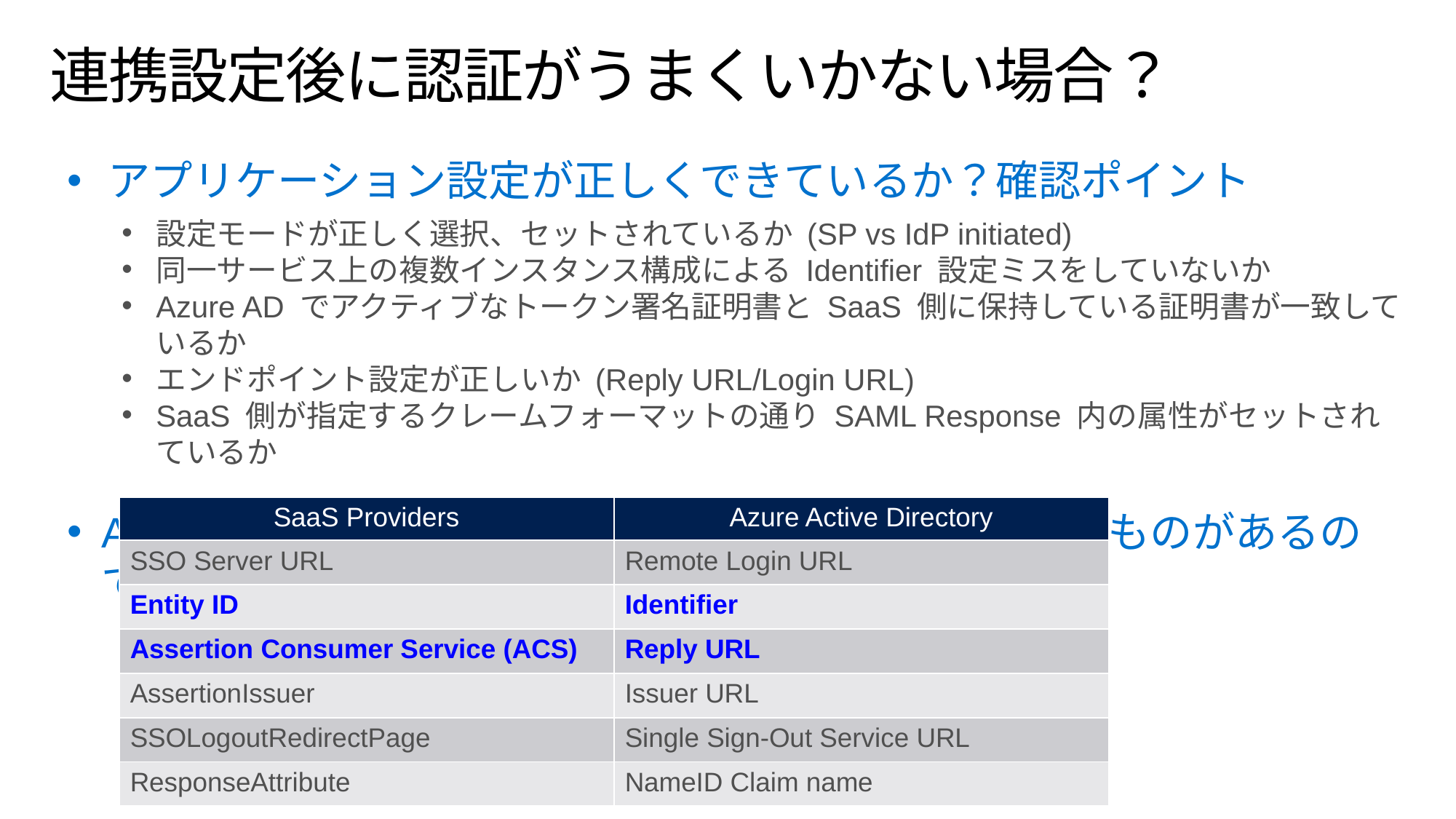

# 連携設定後に認証がうまくいかない場合？
アプリケーション設定が正しくできているか？確認ポイント
設定モードが正しく選択、セットされているか (SP vs IdP initiated)
同一サービス上の複数インスタンス構成による Identifier 設定ミスをしていないか
Azure AD でアクティブなトークン署名証明書と SaaS 側に保持している証明書が一致しているか
エンドポイント設定が正しいか (Reply URL/Login URL)
SaaS 側が指定するクレームフォーマットの通り SAML Response 内の属性がセットされているか

Azure AD での呼び名と一般的な呼び名に違いがあるものがあるので注意

| SaaS Providers | Azure Active Directory |
| --- | --- |
| SSO Server URL | Remote Login URL |
| Entity ID | Identifier |
| Assertion Consumer Service (ACS) | Reply URL |
| AssertionIssuer | Issuer URL |
| SSOLogoutRedirectPage | Single Sign-Out Service URL |
| ResponseAttribute | NameID Claim name |